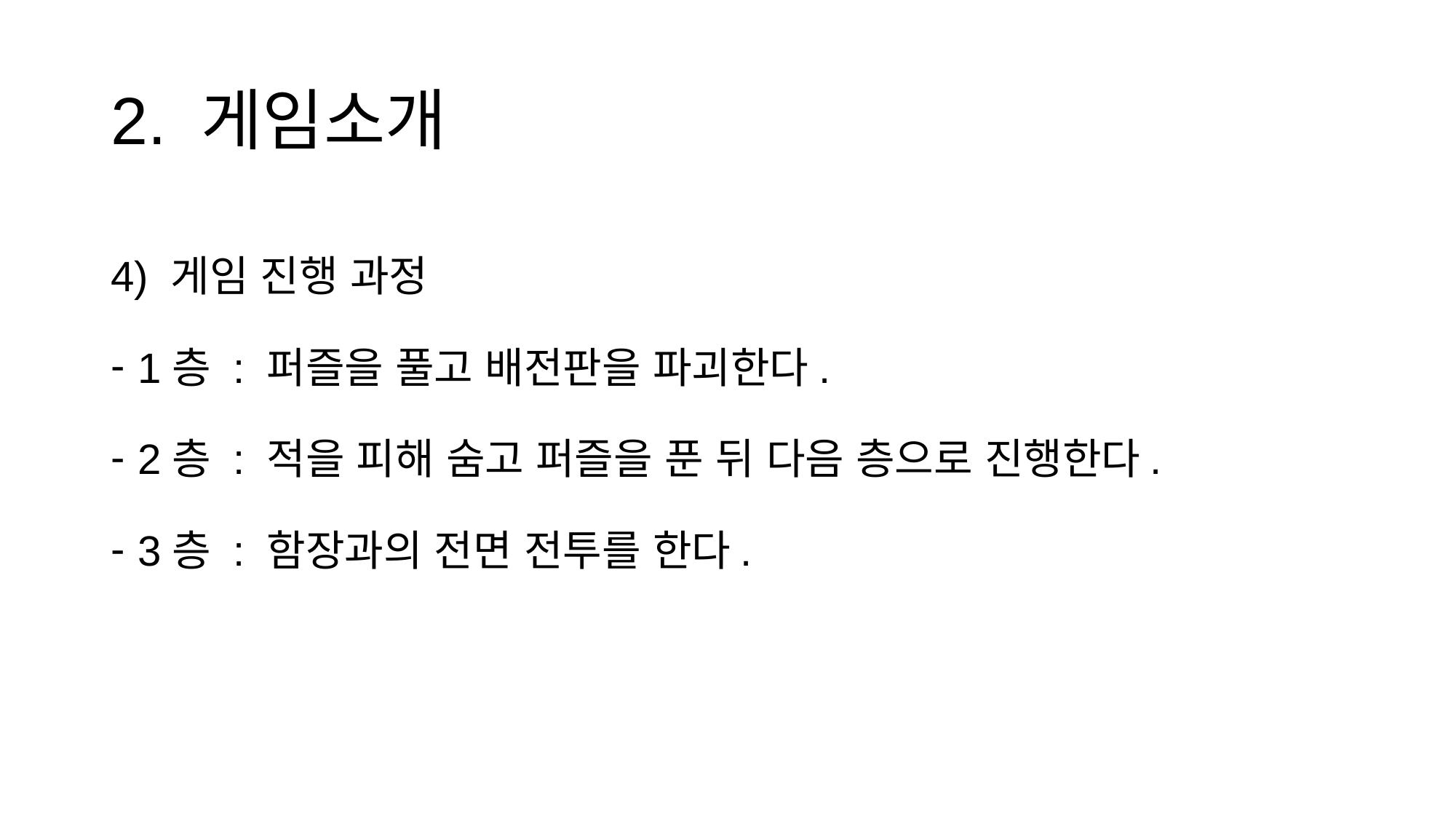

# 2. 게임소개
4) 게임 진행 과정
1층 : 퍼즐을 풀고 배전판을 파괴한다.
2층 : 적을 피해 숨고 퍼즐을 푼 뒤 다음 층으로 진행한다.
3층 : 함장과의 전면 전투를 한다.